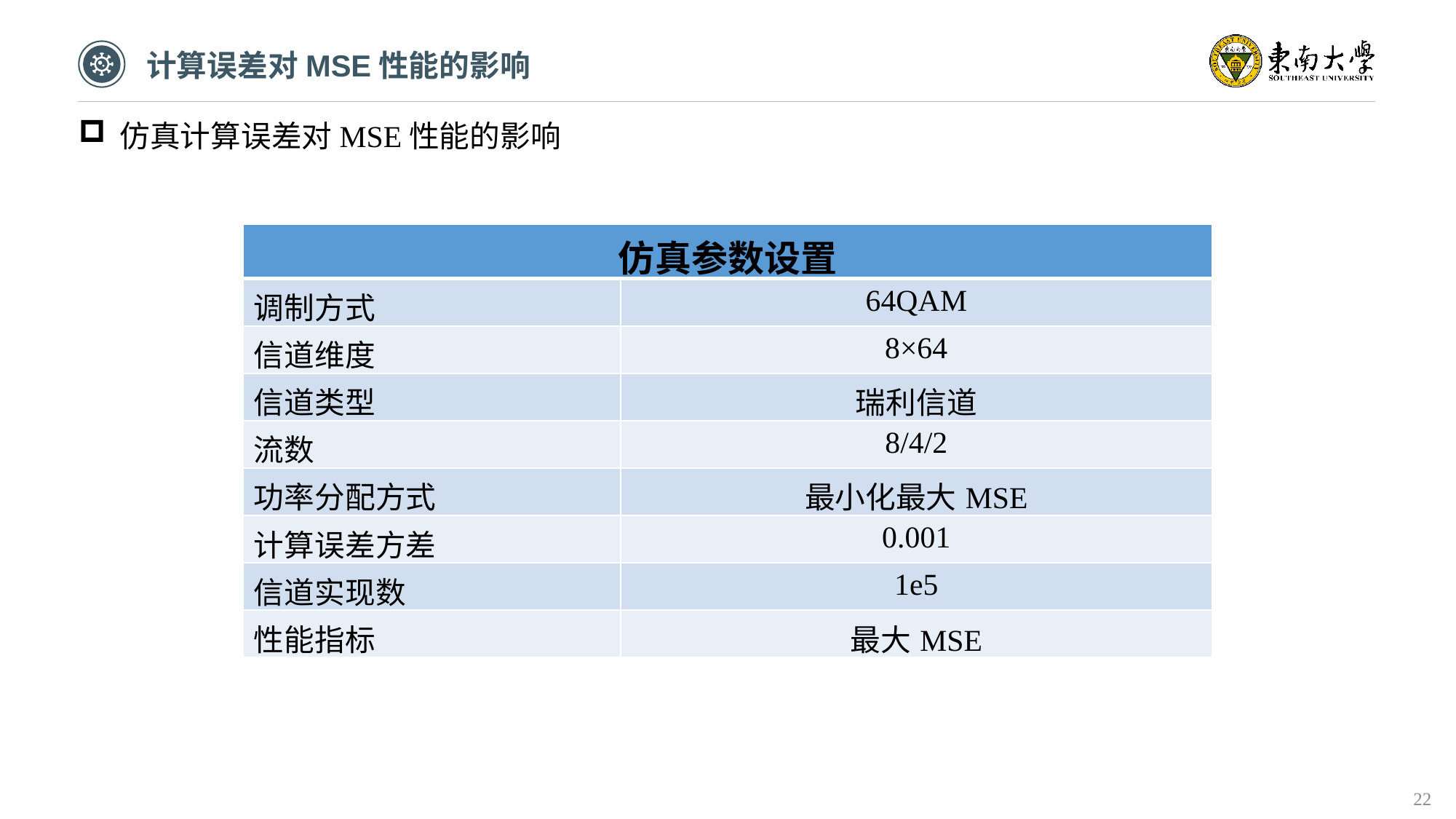

计算误差对MSE性能的影响
仿真计算误差对MSE性能的影响
| 仿真参数设置 |  |
| --- | --- |
| 调制方式 | 64QAM |
| 信道维度 | 8×64 |
| 信道类型 | 瑞利信道 |
| 流数 | 8/4/2 |
| 功率分配方式 | 最小化最大MSE |
| 计算误差方差 | 0.001 |
| 信道实现数 | 1e5 |
| 性能指标 | 最大MSE |